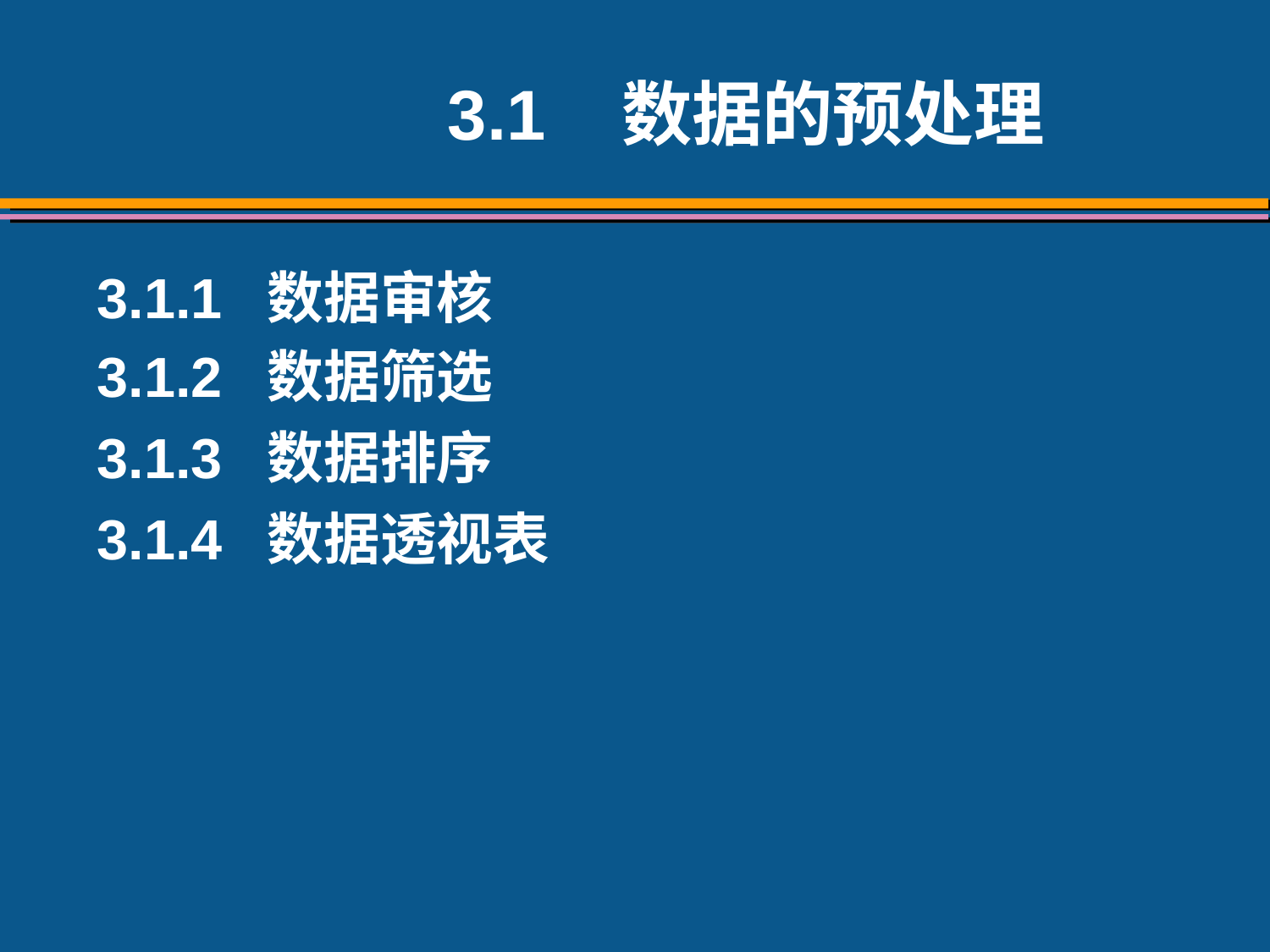

3.1   数据的预处理
3.1.1  数据审核
3.1.2  数据筛选
3.1.3  数据排序
3.1.4  数据透视表